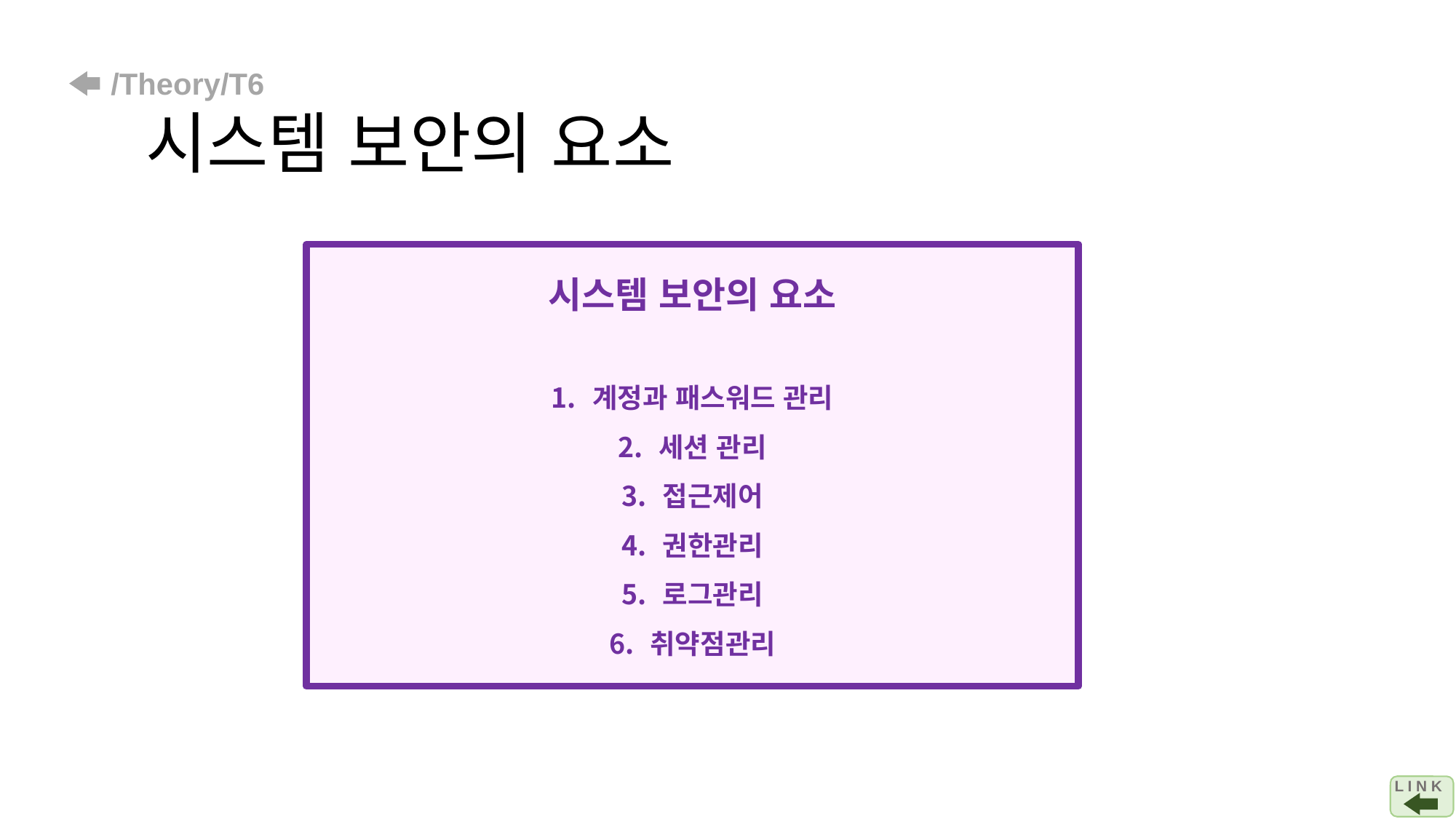

# /Theory/T6 시스템 보안의 요소

시스템 보안의 요소

계정과 패스워드 관리
세션 관리
접근제어
권한관리
로그관리
취약점관리
L I N K